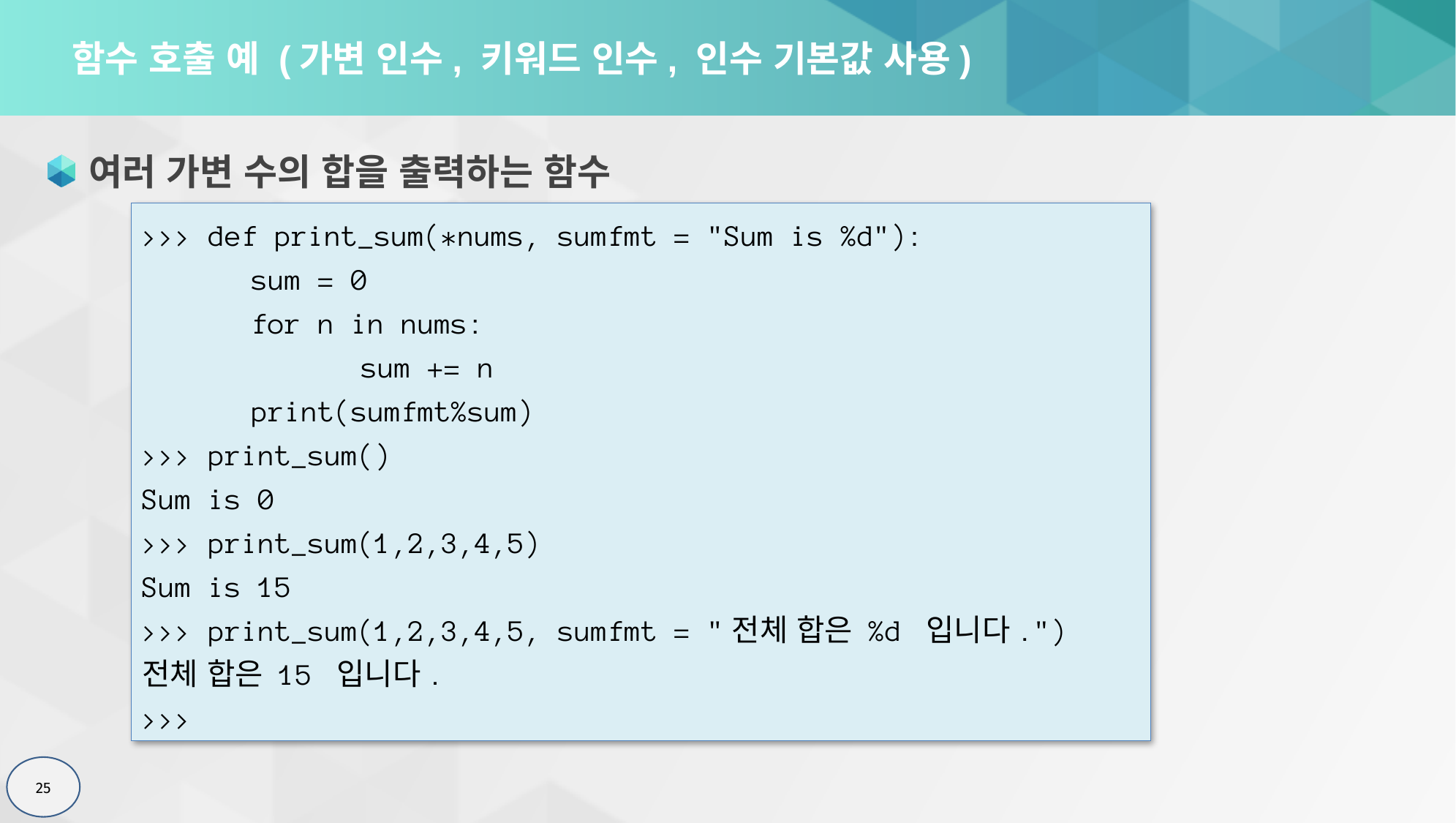

# 함수 호출 예 (가변 인수, 키워드 인수, 인수 기본값 사용)
여러 가변 수의 합을 출력하는 함수

>>> def print_sum(*nums, sumfmt = "Sum is %d"):
	sum = 0
	for n in nums:
		sum += n
	print(sumfmt%sum)
>>> print_sum()
Sum is 0
>>> print_sum(1,2,3,4,5)
Sum is 15
>>> print_sum(1,2,3,4,5, sumfmt = "전체 합은 %d 입니다.")
전체 합은 15 입니다.
>>>